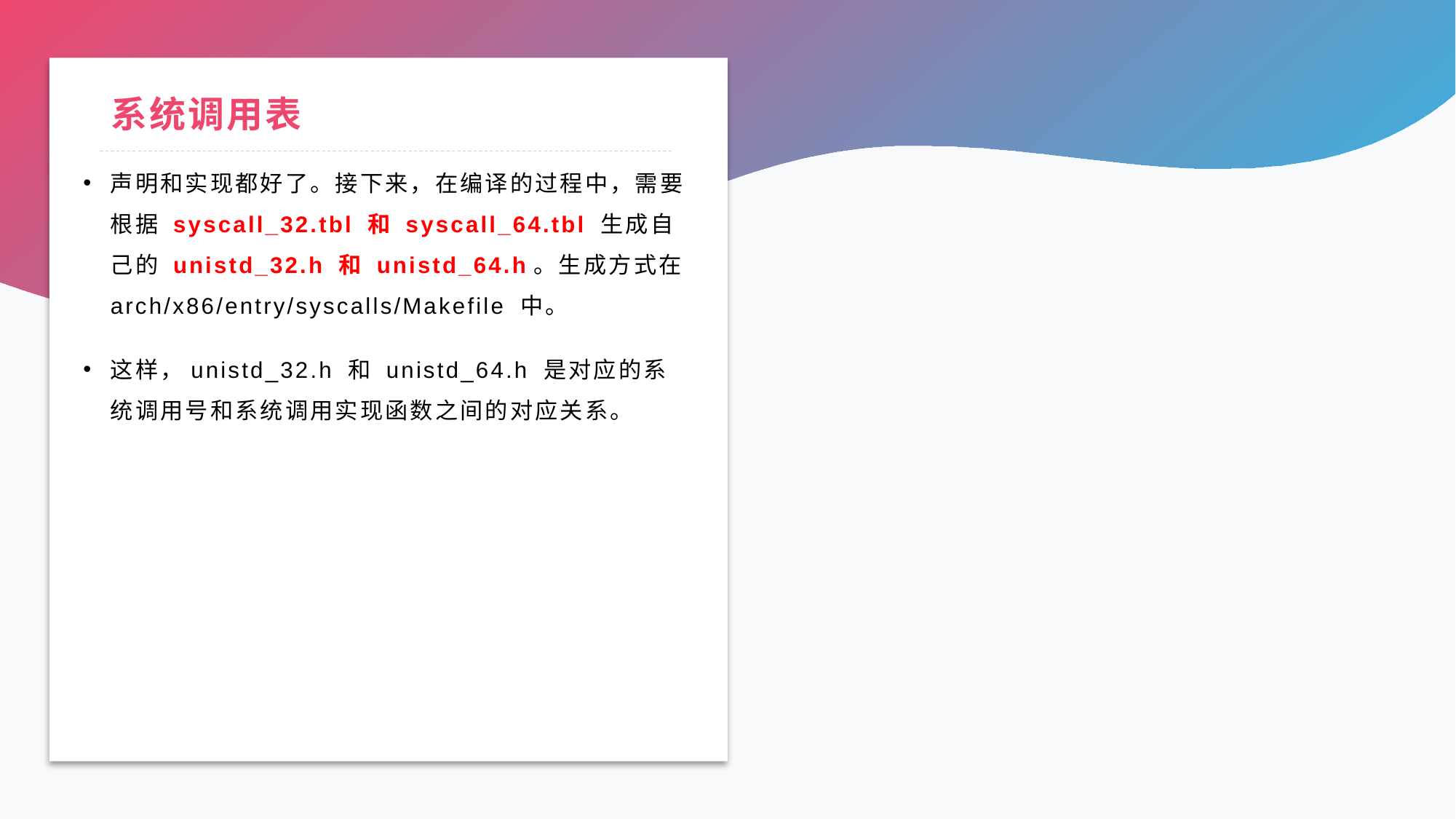

# 系统调用表
声明和实现都好了。接下来，在编译的过程中，需要根据 syscall_32.tbl 和 syscall_64.tbl 生成自己的 unistd_32.h 和 unistd_64.h。生成方式在 arch/x86/entry/syscalls/Makefile 中。
这样，unistd_32.h 和 unistd_64.h 是对应的系统调用号和系统调用实现函数之间的对应关系。